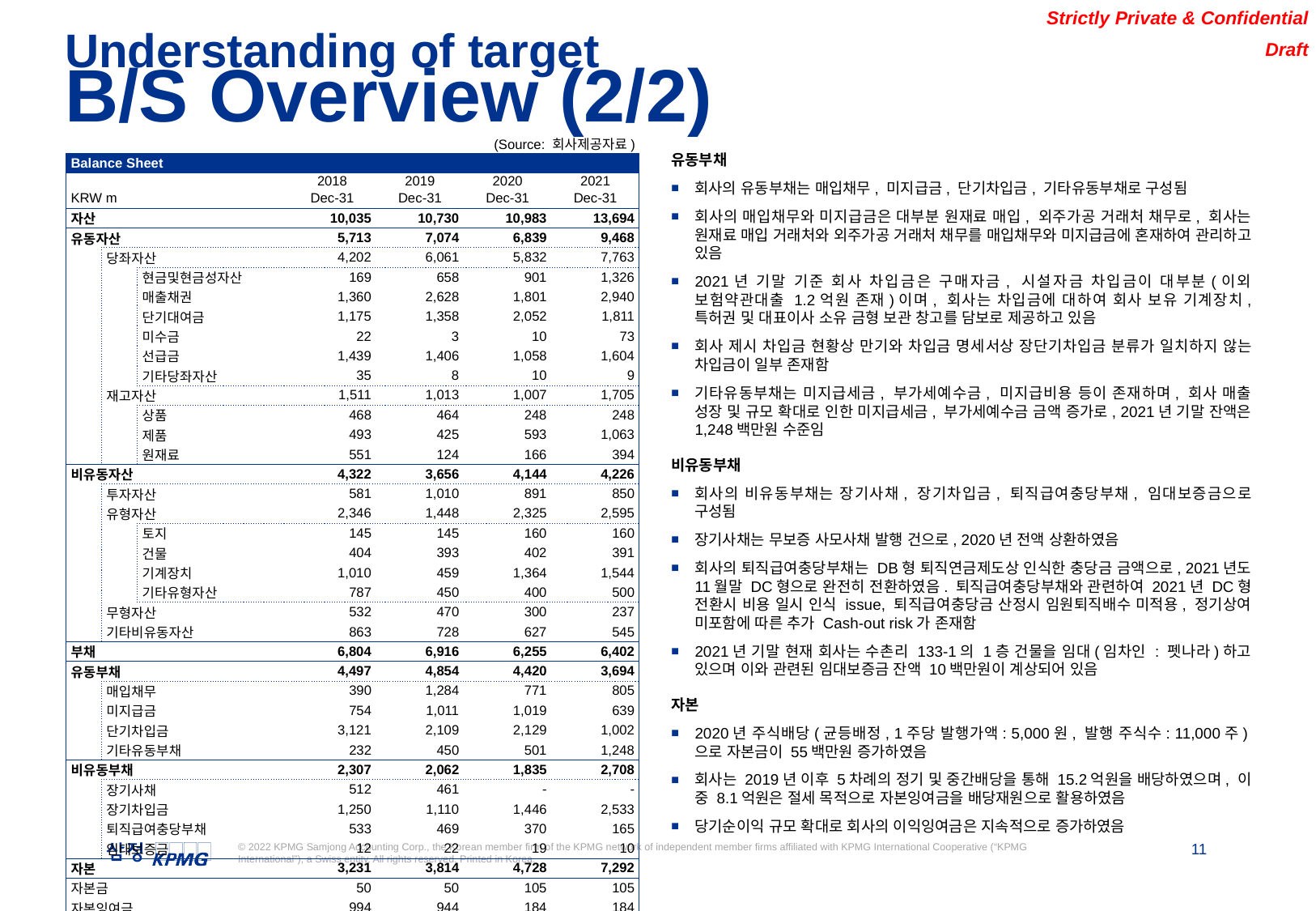

Understanding of target
B/S Overview (2/2)
(Source: 회사제공자료)
| Balance Sheet |  |  |  |  |  |  |
| --- | --- | --- | --- | --- | --- | --- |
|  |  |  | 2018 | 2019 | 2020 | 2021 |
| KRW m |  |  | Dec-31 | Dec-31 | Dec-31 | Dec-31 |
| 자산 |  |  | 10,035 | 10,730 | 10,983 | 13,694 |
| 유동자산 |  |  | 5,713 | 7,074 | 6,839 | 9,468 |
|  | 당좌자산 |  | 4,202 | 6,061 | 5,832 | 7,763 |
|  |  | 현금및현금성자산 | 169 | 658 | 901 | 1,326 |
|  |  | 매출채권 | 1,360 | 2,628 | 1,801 | 2,940 |
|  |  | 단기대여금 | 1,175 | 1,358 | 2,052 | 1,811 |
|  |  | 미수금 | 22 | 3 | 10 | 73 |
|  |  | 선급금 | 1,439 | 1,406 | 1,058 | 1,604 |
|  |  | 기타당좌자산 | 35 | 8 | 10 | 9 |
|  | 재고자산 |  | 1,511 | 1,013 | 1,007 | 1,705 |
|  |  | 상품 | 468 | 464 | 248 | 248 |
|  |  | 제품 | 493 | 425 | 593 | 1,063 |
|  |  | 원재료 | 551 | 124 | 166 | 394 |
| 비유동자산 |  |  | 4,322 | 3,656 | 4,144 | 4,226 |
|  | 투자자산 |  | 581 | 1,010 | 891 | 850 |
|  | 유형자산 |  | 2,346 | 1,448 | 2,325 | 2,595 |
|  |  | 토지 | 145 | 145 | 160 | 160 |
|  |  | 건물 | 404 | 393 | 402 | 391 |
|  |  | 기계장치 | 1,010 | 459 | 1,364 | 1,544 |
|  |  | 기타유형자산 | 787 | 450 | 400 | 500 |
|  | 무형자산 |  | 532 | 470 | 300 | 237 |
|  | 기타비유동자산 |  | 863 | 728 | 627 | 545 |
| 부채 |  |  | 6,804 | 6,916 | 6,255 | 6,402 |
| 유동부채 |  |  | 4,497 | 4,854 | 4,420 | 3,694 |
|  | 매입채무 |  | 390 | 1,284 | 771 | 805 |
|  | 미지급금 |  | 754 | 1,011 | 1,019 | 639 |
|  | 단기차입금 |  | 3,121 | 2,109 | 2,129 | 1,002 |
|  | 기타유동부채 |  | 232 | 450 | 501 | 1,248 |
| 비유동부채 |  |  | 2,307 | 2,062 | 1,835 | 2,708 |
|  | 장기사채 |  | 512 | 461 | - | - |
|  | 장기차입금 |  | 1,250 | 1,110 | 1,446 | 2,533 |
|  | 퇴직급여충당부채 |  | 533 | 469 | 370 | 165 |
|  | 임대보증금 |  | 12 | 22 | 19 | 10 |
| 자본 |  |  | 3,231 | 3,814 | 4,728 | 7,292 |
| 자본금 |  |  | 50 | 50 | 105 | 105 |
| 자본잉여금 |  |  | 994 | 944 | 184 | 184 |
| 이익잉여금 |  |  | 2,187 | 2,820 | 4,439 | 7,003 |
| 부채및자본총계 |  |  | 10,035 | 10,730 | 10,983 | 13,694 |
유동부채
회사의 유동부채는 매입채무, 미지급금, 단기차입금, 기타유동부채로 구성됨
회사의 매입채무와 미지급금은 대부분 원재료 매입, 외주가공 거래처 채무로, 회사는 원재료 매입 거래처와 외주가공 거래처 채무를 매입채무와 미지급금에 혼재하여 관리하고 있음
2021년 기말 기준 회사 차입금은 구매자금, 시설자금 차입금이 대부분(이외 보험약관대출 1.2억원 존재)이며, 회사는 차입금에 대하여 회사 보유 기계장치, 특허권 및 대표이사 소유 금형 보관 창고를 담보로 제공하고 있음
회사 제시 차입금 현황상 만기와 차입금 명세서상 장단기차입금 분류가 일치하지 않는 차입금이 일부 존재함
기타유동부채는 미지급세금, 부가세예수금, 미지급비용 등이 존재하며, 회사 매출 성장 및 규모 확대로 인한 미지급세금, 부가세예수금 금액 증가로, 2021년 기말 잔액은 1,248백만원 수준임
비유동부채
회사의 비유동부채는 장기사채, 장기차입금, 퇴직급여충당부채, 임대보증금으로 구성됨
장기사채는 무보증 사모사채 발행 건으로, 2020년 전액 상환하였음
회사의 퇴직급여충당부채는 DB형 퇴직연금제도상 인식한 충당금 금액으로, 2021년도 11월말 DC형으로 완전히 전환하였음. 퇴직급여충당부채와 관련하여 2021년 DC형 전환시 비용 일시 인식 issue, 퇴직급여충당금 산정시 임원퇴직배수 미적용, 정기상여 미포함에 따른 추가 Cash-out risk가 존재함
2021년 기말 현재 회사는 수촌리 133-1의 1층 건물을 임대(임차인 : 펫나라)하고 있으며 이와 관련된 임대보증금 잔액 10백만원이 계상되어 있음
자본
2020년 주식배당(균등배정, 1주당 발행가액: 5,000원, 발행 주식수: 11,000주)으로 자본금이 55백만원 증가하였음
회사는 2019년 이후 5차례의 정기 및 중간배당을 통해 15.2억원을 배당하였으며, 이 중 8.1억원은 절세 목적으로 자본잉여금을 배당재원으로 활용하였음
당기순이익 규모 확대로 회사의 이익잉여금은 지속적으로 증가하였음